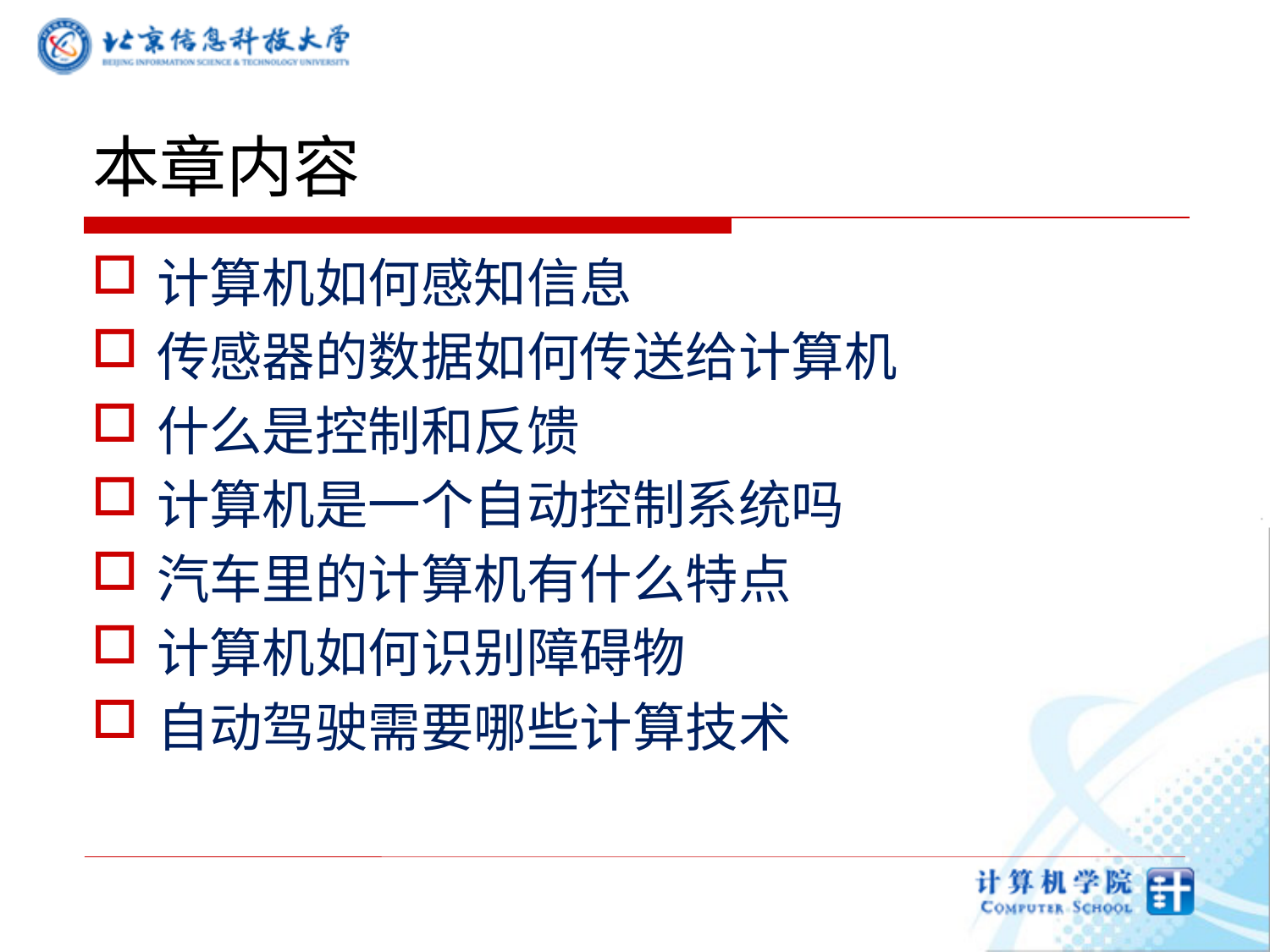

# 本章内容
计算机如何感知信息
传感器的数据如何传送给计算机
什么是控制和反馈
计算机是一个自动控制系统吗
汽车里的计算机有什么特点
计算机如何识别障碍物
自动驾驶需要哪些计算技术